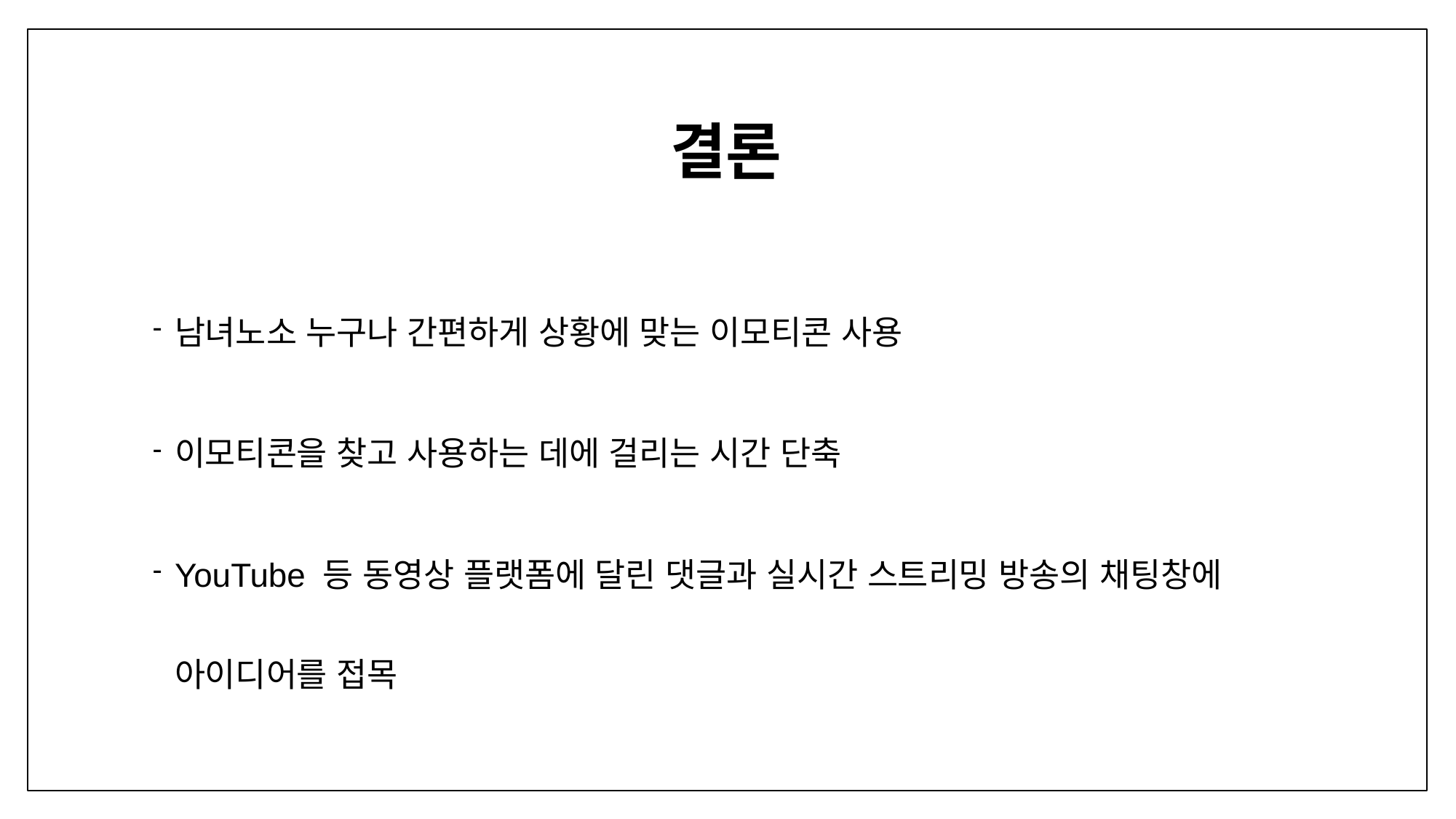

# 결론
남녀노소 누구나 간편하게 상황에 맞는 이모티콘 사용
이모티콘을 찾고 사용하는 데에 걸리는 시간 단축
YouTube 등 동영상 플랫폼에 달린 댓글과 실시간 스트리밍 방송의 채팅창에 아이디어를 접목